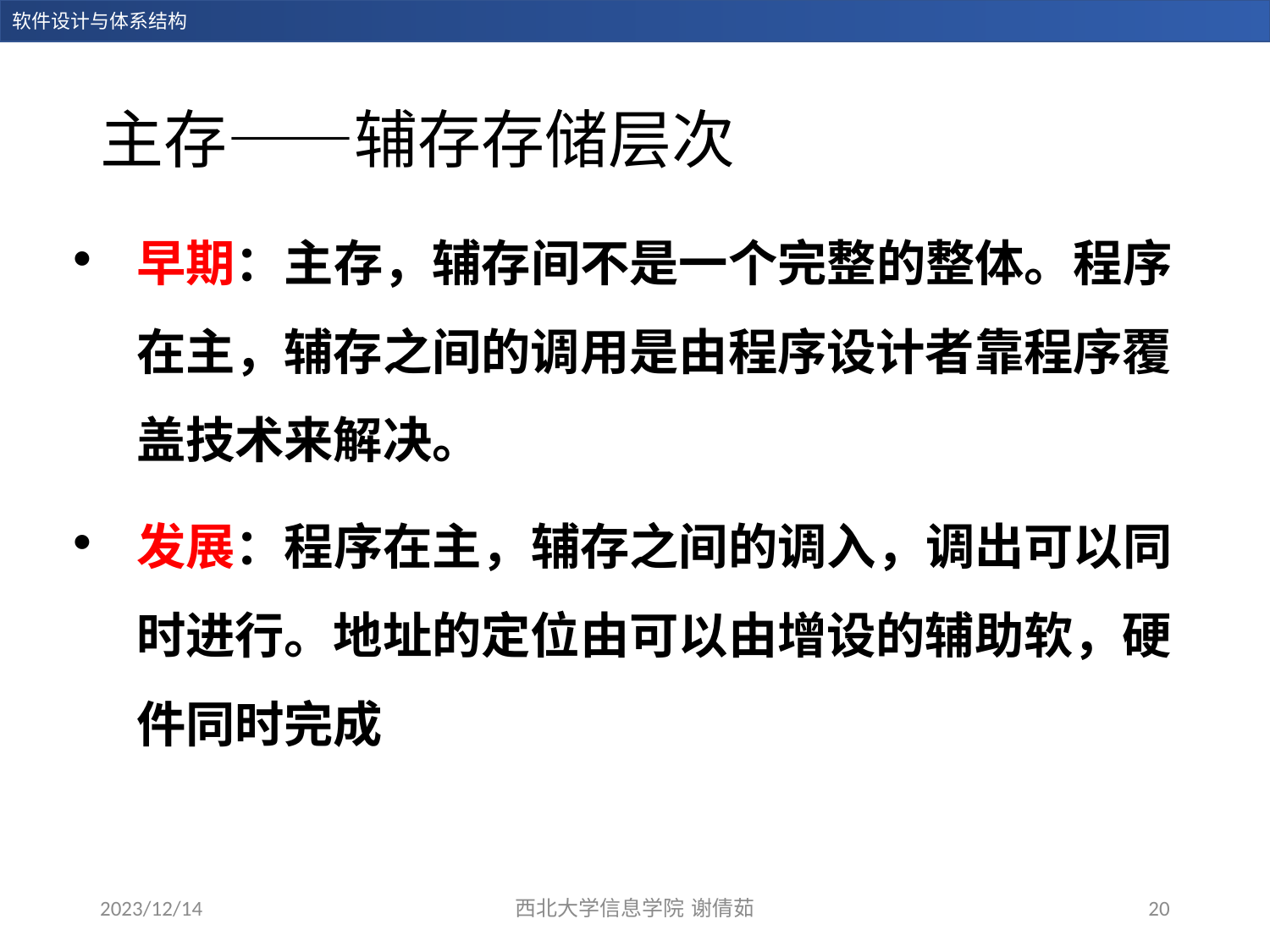

# 主存——辅存存储层次
早期：主存，辅存间不是一个完整的整体。程序在主，辅存之间的调用是由程序设计者靠程序覆盖技术来解决。
发展：程序在主，辅存之间的调入，调出可以同时进行。地址的定位由可以由增设的辅助软，硬件同时完成

2023/12/14
西北大学信息学院 谢倩茹
20